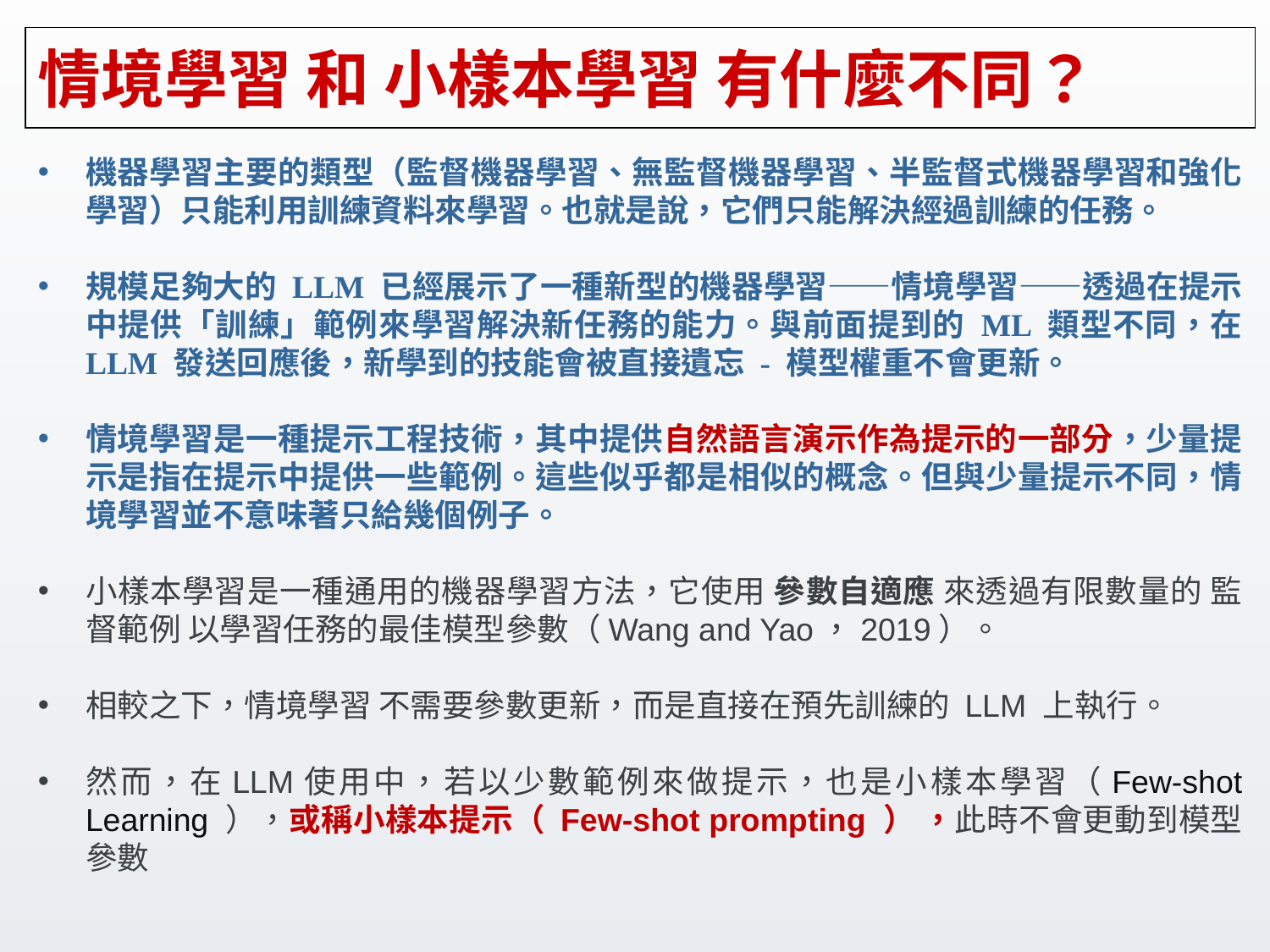

# 情境學習 和 小樣本學習 有什麼不同？
機器學習主要的類型（監督機器學習、無監督機器學習、半監督式機器學習和強化學習）只能利用訓練資料來學習。也就是說，它們只能解決經過訓練的任務。

規模足夠大的 LLM 已經展示了一種新型的機器學習——情境學習——透過在提示中提供「訓練」範例來學習解決新任務的能力。與前面提到的 ML 類型不同，在 LLM 發送回應後，新學到的技能會被直接遺忘 - 模型權重不會更新。

情境學習是一種提示工程技術，其中提供自然語言演示作為提示的一部分，少量提示是指在提示中提供一些範例。這些似乎都是相似的概念。但與少量提示不同，情境學習並不意味著只給幾個例子。

小樣本學習是一種通用的機器學習方法，它使用 參數自適應 來透過有限數量的 監督範例 以學習任務的最佳模型參數（Wang and Yao，2019）。

相較之下，情境學習 不需要參數更新，而是直接在預先訓練的 LLM 上執行。

然而，在LLM使用中，若以少數範例來做提示，也是小樣本學習（Few-shot Learning ），或稱小樣本提示（ Few-shot prompting ） ，此時不會更動到模型參數